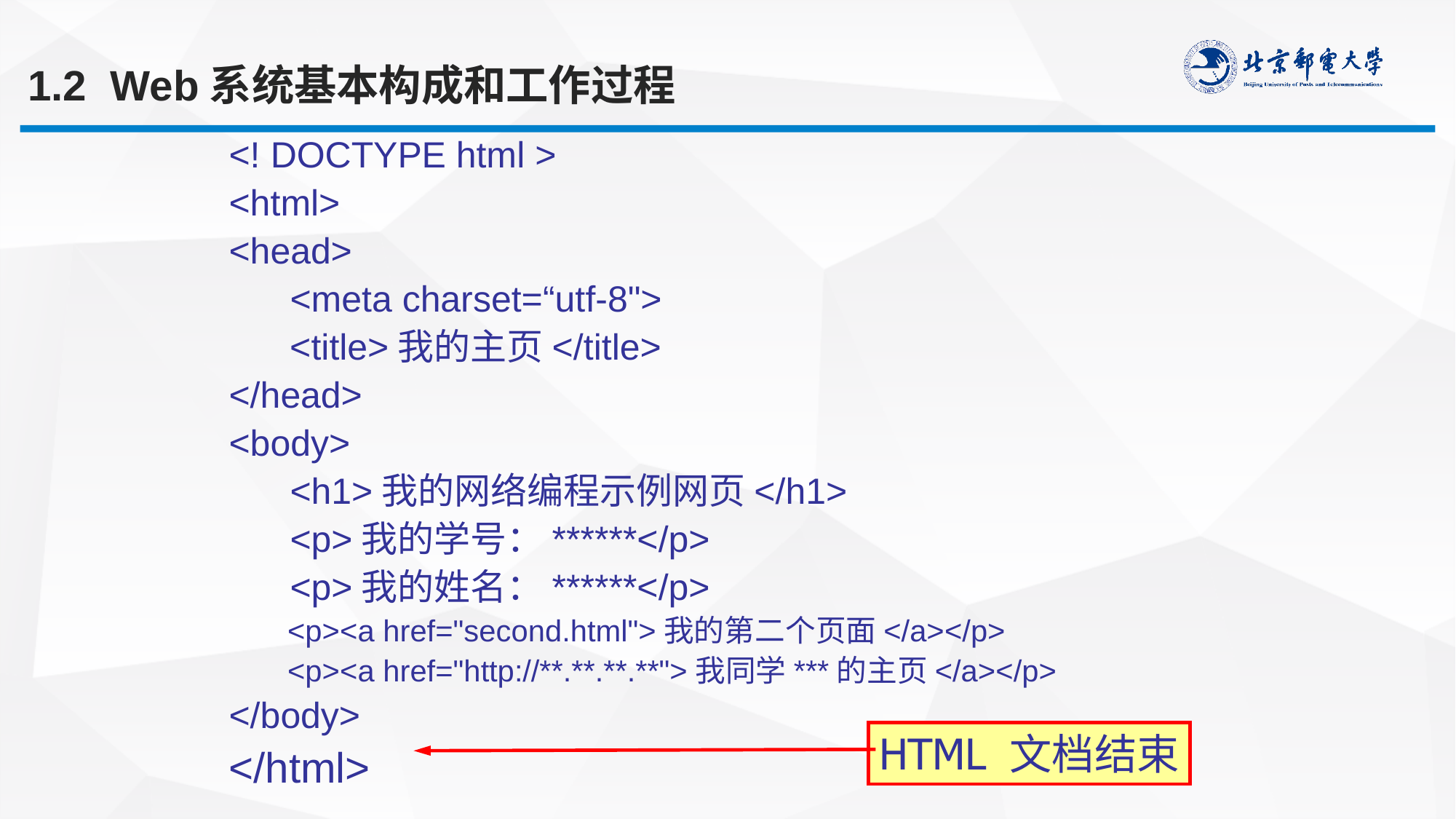

1.2  Web系统基本构成和工作过程
<! DOCTYPE html >
<html>
<head>
      <meta charset=“utf-8">
      <title>我的主页</title>
</head>
<body>
      <h1>我的网络编程示例网页</h1>
      <p>我的学号：******</p>
      <p>我的姓名：******</p>
       <p><a href="second.html">我的第二个页面</a></p>
       <p><a href="http://**.**.**.**">我同学***的主页</a></p>
</body>
</html>

HTML 文档结束